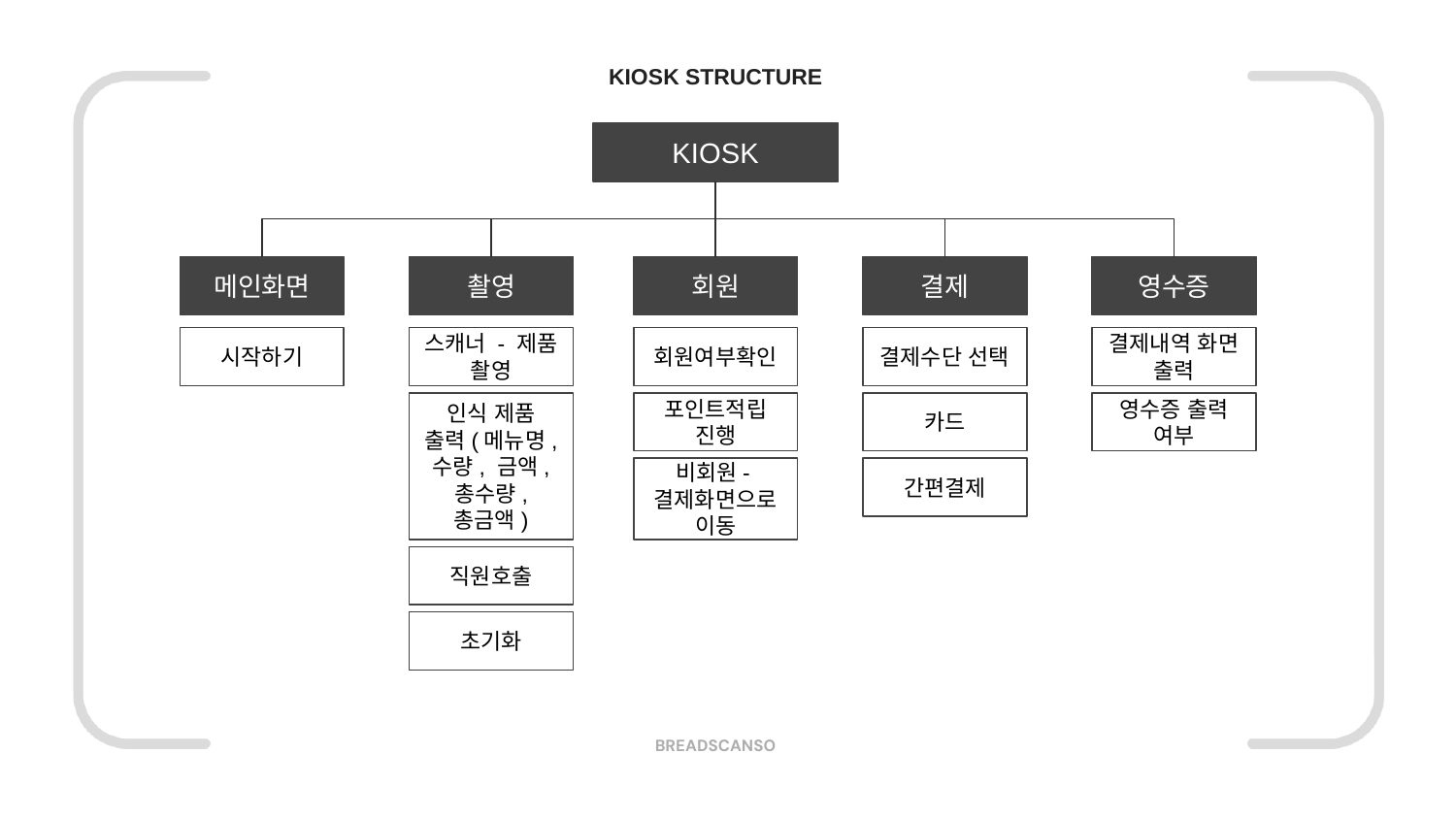

KIOSK STRUCTURE
KIOSK
메인화면
촬영
회원
결제
영수증
스캐너 - 제품 촬영
회원여부확인
시작하기
결제수단 선택
결제내역 화면 출력
포인트적립 진행
인식 제품 출력(메뉴명, 수량, 금액, 총수량, 총금액)
카드
영수증 출력 여부
간편결제
비회원-결제화면으로 이동
직원호출
초기화
BREADSCANSO